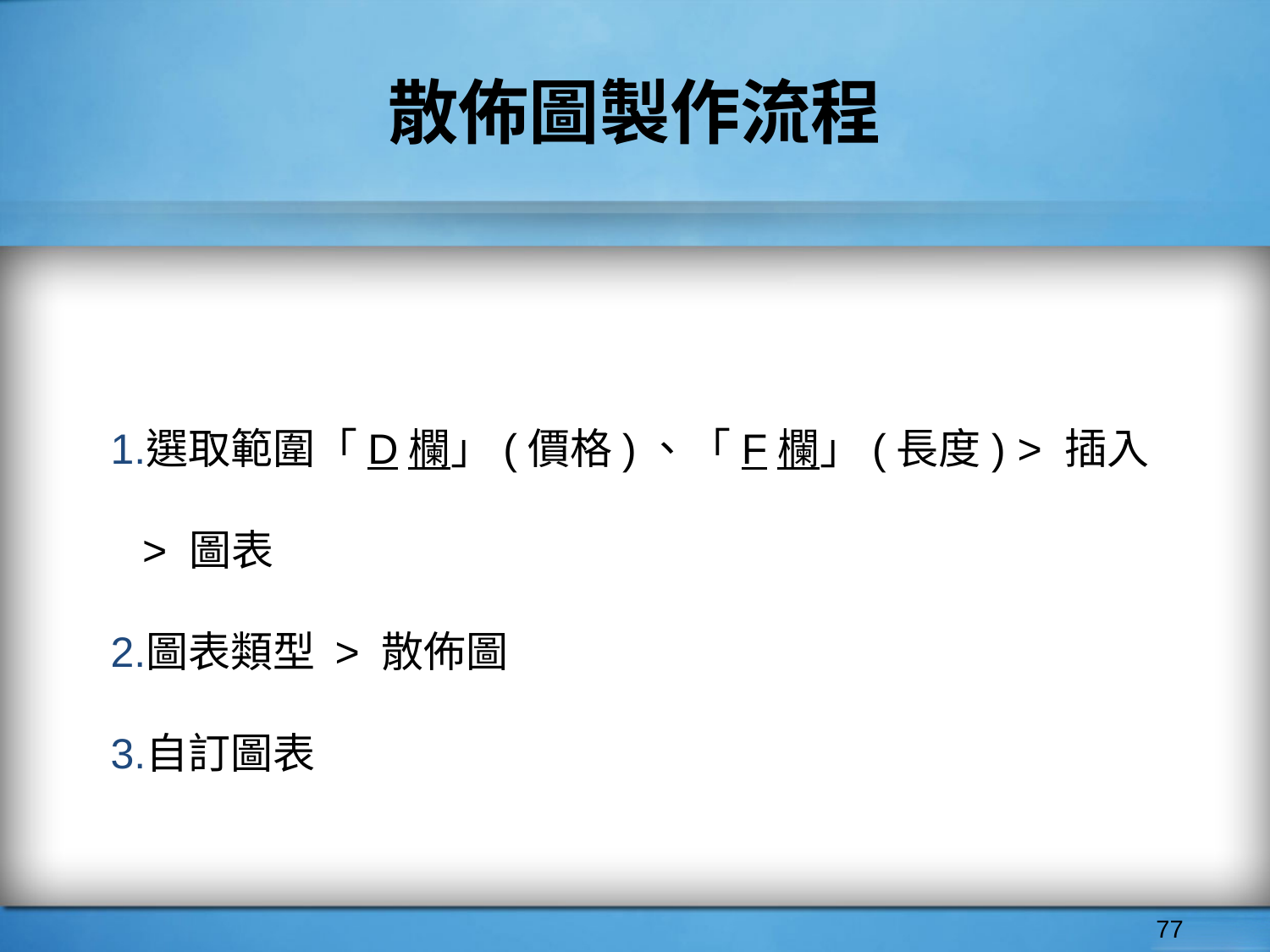

# 散佈圖製作流程
選取範圍「D欄」(價格)、「F欄」(長度) > 插入 > 圖表
圖表類型 > 散佈圖
自訂圖表
77